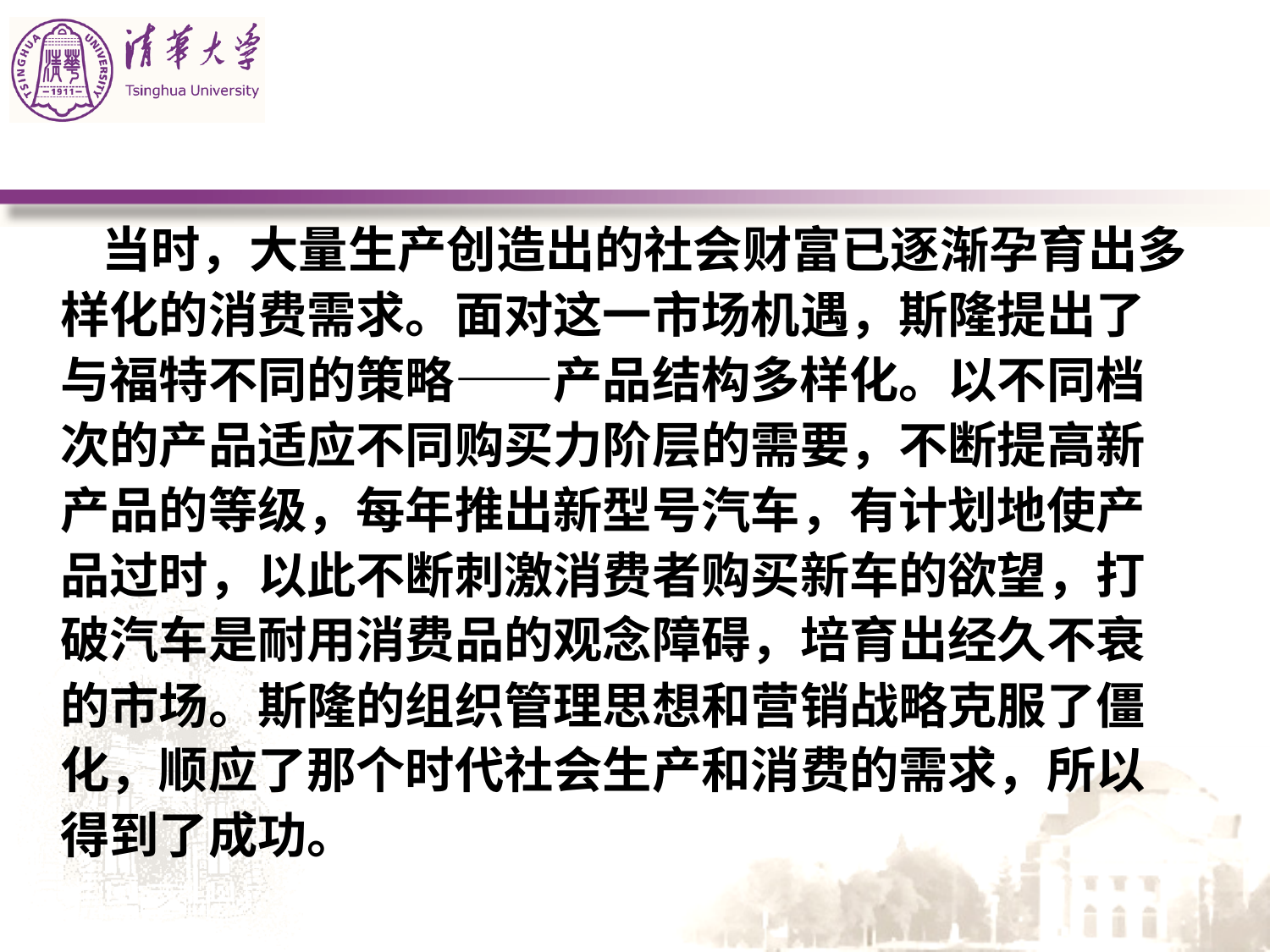

#
       当时，大量生产创造出的社会财富已逐渐孕育出多样化的消费需求。面对这一市场机遇，斯隆提出了与福特不同的策略——产品结构多样化。以不同档次的产品适应不同购买力阶层的需要，不断提高新产品的等级，每年推出新型号汽车，有计划地使产品过时，以此不断刺激消费者购买新车的欲望，打破汽车是耐用消费品的观念障碍，培育出经久不衰的市场。斯隆的组织管理思想和营销战略克服了僵化，顺应了那个时代社会生产和消费的需求，所以得到了成功。